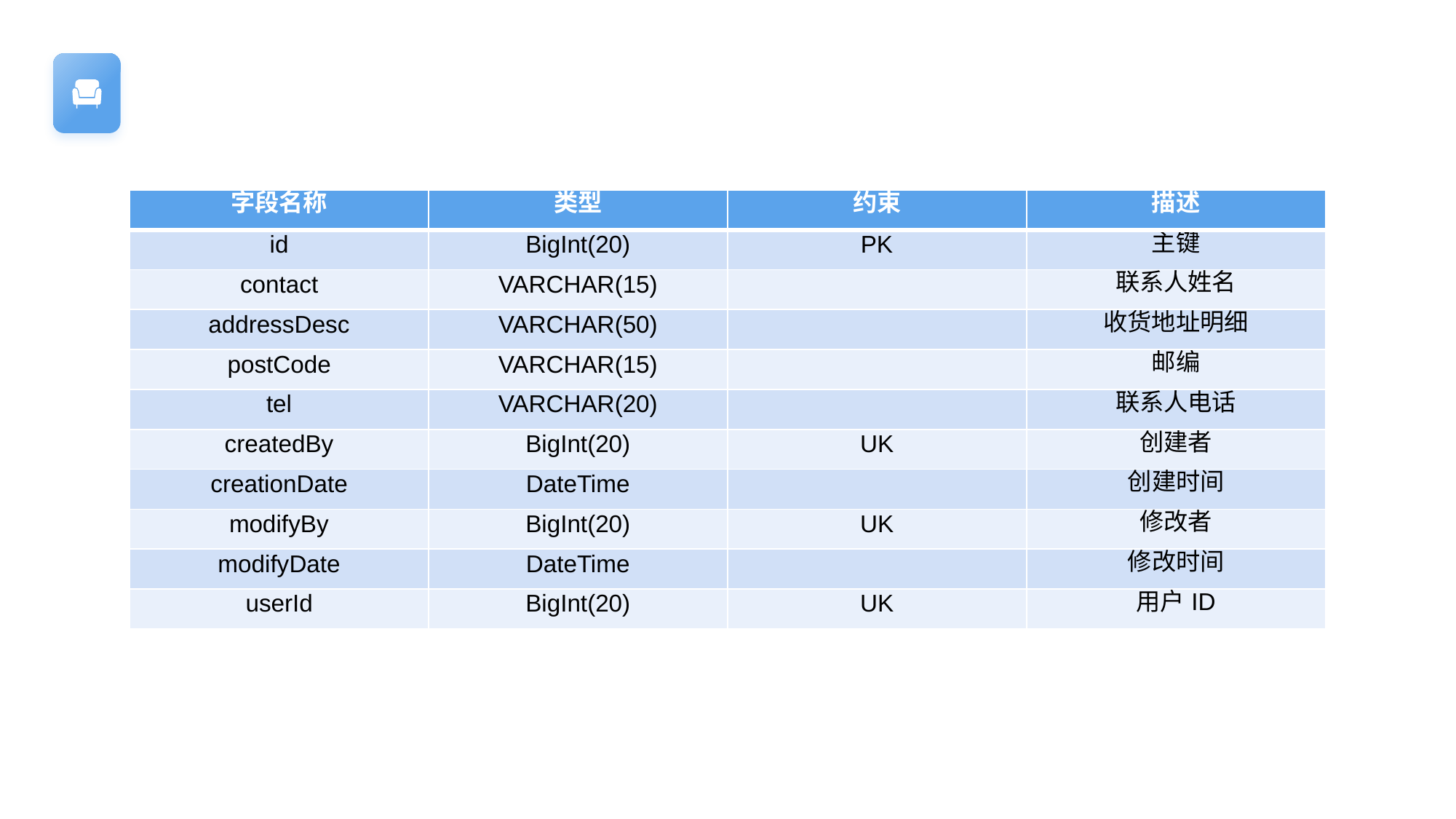

| 字段名称 | 类型 | 约束 | 描述 |
| --- | --- | --- | --- |
| id | BigInt(20) | PK | 主键 |
| contact | VARCHAR(15) |  | 联系人姓名 |
| addressDesc | VARCHAR(50) |  | 收货地址明细 |
| postCode | VARCHAR(15) |  | 邮编 |
| tel | VARCHAR(20) |  | 联系人电话 |
| createdBy | BigInt(20) | UK | 创建者 |
| creationDate | DateTime |  | 创建时间 |
| modifyBy | BigInt(20) | UK | 修改者 |
| modifyDate | DateTime |  | 修改时间 |
| userId | BigInt(20) | UK | 用户ID |